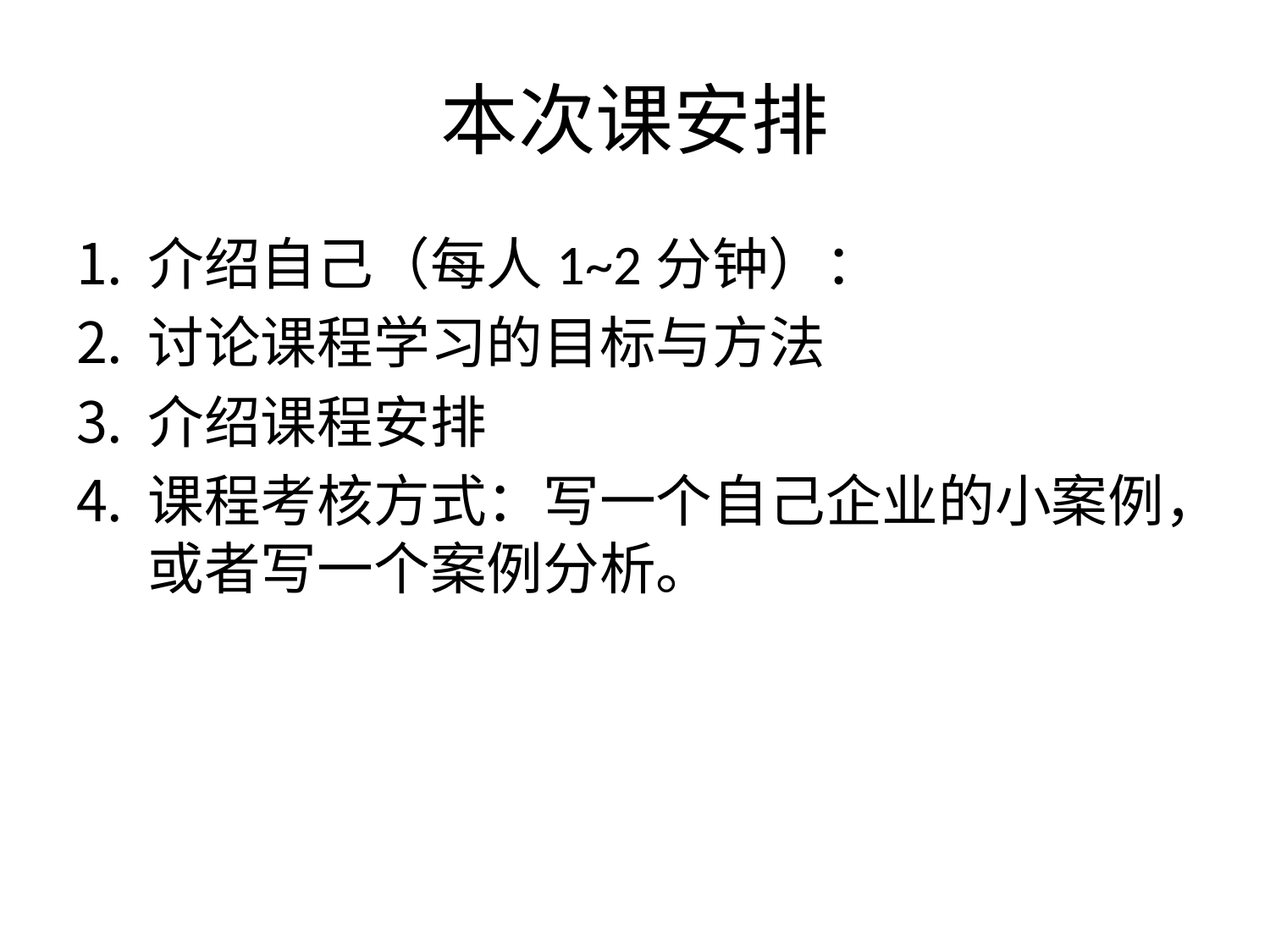

# 本次课安排
介绍自己（每人1~2分钟）：
讨论课程学习的目标与方法
介绍课程安排
课程考核方式：写一个自己企业的小案例，或者写一个案例分析。